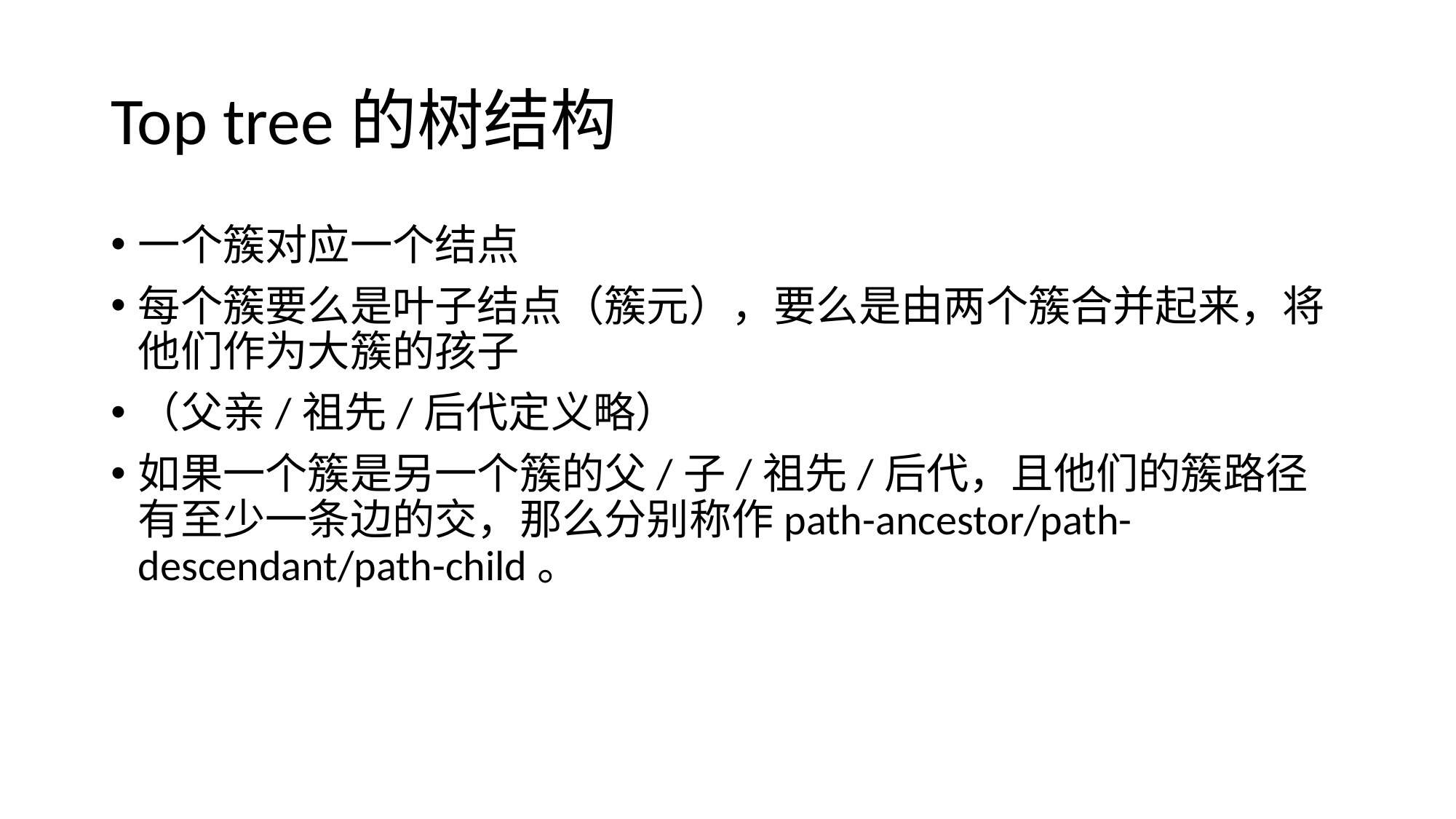

# Top tree的树结构
一个簇对应一个结点
每个簇要么是叶子结点（簇元），要么是由两个簇合并起来，将他们作为大簇的孩子
（父亲/祖先/后代定义略）
如果一个簇是另一个簇的父/子/祖先/后代，且他们的簇路径有至少一条边的交，那么分别称作path-ancestor/path-descendant/path-child。